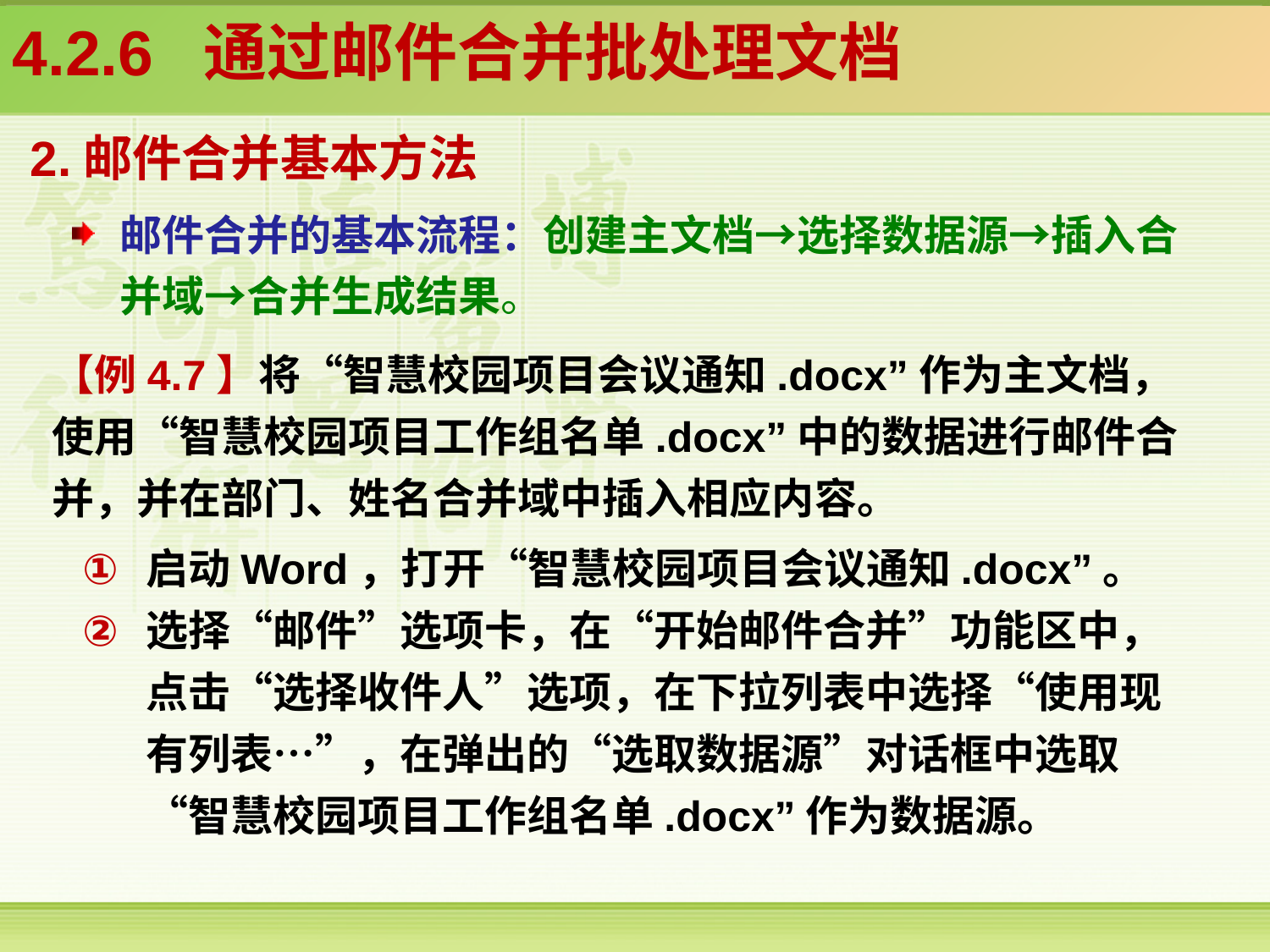

4.2.6  通过邮件合并批处理文档
2.邮件合并基本方法
邮件合并的基本流程：创建主文档→选择数据源→插入合并域→合并生成结果。
【例4.7】将“智慧校园项目会议通知.docx”作为主文档，使用“智慧校园项目工作组名单.docx”中的数据进行邮件合并，并在部门、姓名合并域中插入相应内容。
启动Word，打开“智慧校园项目会议通知.docx”。
选择“邮件”选项卡，在“开始邮件合并”功能区中，点击“选择收件人”选项，在下拉列表中选择“使用现有列表…”，在弹出的“选取数据源”对话框中选取“智慧校园项目工作组名单.docx”作为数据源。

47